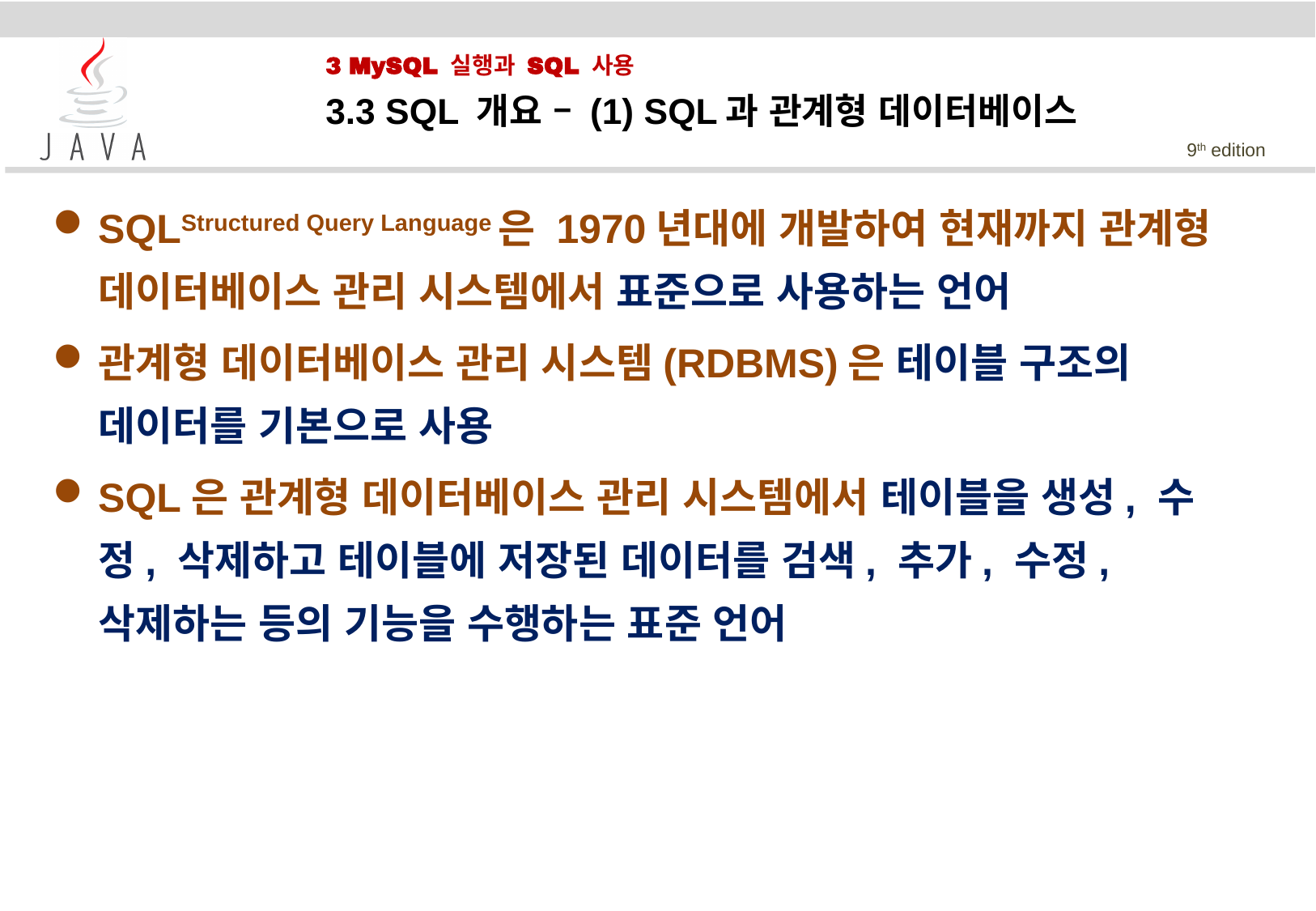

# 3 MySQL 실행과 SQL 사용
3.3 SQL 개요 – (1) SQL과 관계형 데이터베이스
SQLStructured Query Language은 1970년대에 개발하여 현재까지 관계형 데이터베이스 관리 시스템에서 표준으로 사용하는 언어
관계형 데이터베이스 관리 시스템(RDBMS)은 테이블 구조의 데이터를 기본으로 사용
SQL은 관계형 데이터베이스 관리 시스템에서 테이블을 생성, 수정, 삭제하고 테이블에 저장된 데이터를 검색, 추가, 수정, 삭제하는 등의 기능을 수행하는 표준 언어